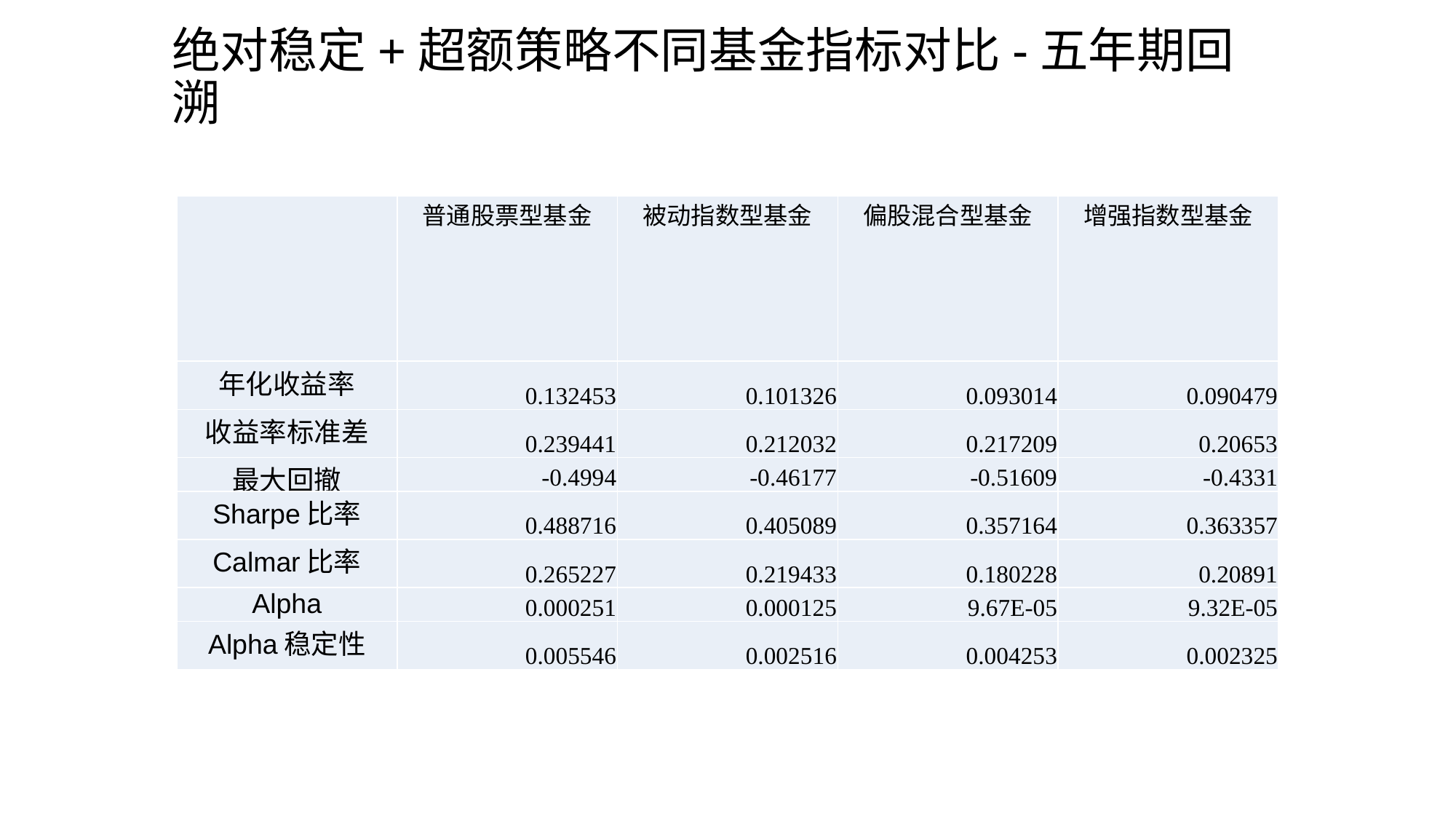

# 绝对稳定+超额策略不同基金指标对比-五年期回溯
|  | 普通股票型基金 | 被动指数型基金 | 偏股混合型基金 | 增强指数型基金 |
| --- | --- | --- | --- | --- |
| 年化收益率 | 0.132453 | 0.101326 | 0.093014 | 0.090479 |
| 收益率标准差 | 0.239441 | 0.212032 | 0.217209 | 0.20653 |
| 最大回撤 | -0.4994 | -0.46177 | -0.51609 | -0.4331 |
| Sharpe比率 | 0.488716 | 0.405089 | 0.357164 | 0.363357 |
| Calmar比率 | 0.265227 | 0.219433 | 0.180228 | 0.20891 |
| Alpha | 0.000251 | 0.000125 | 9.67E-05 | 9.32E-05 |
| Alpha稳定性 | 0.005546 | 0.002516 | 0.004253 | 0.002325 |